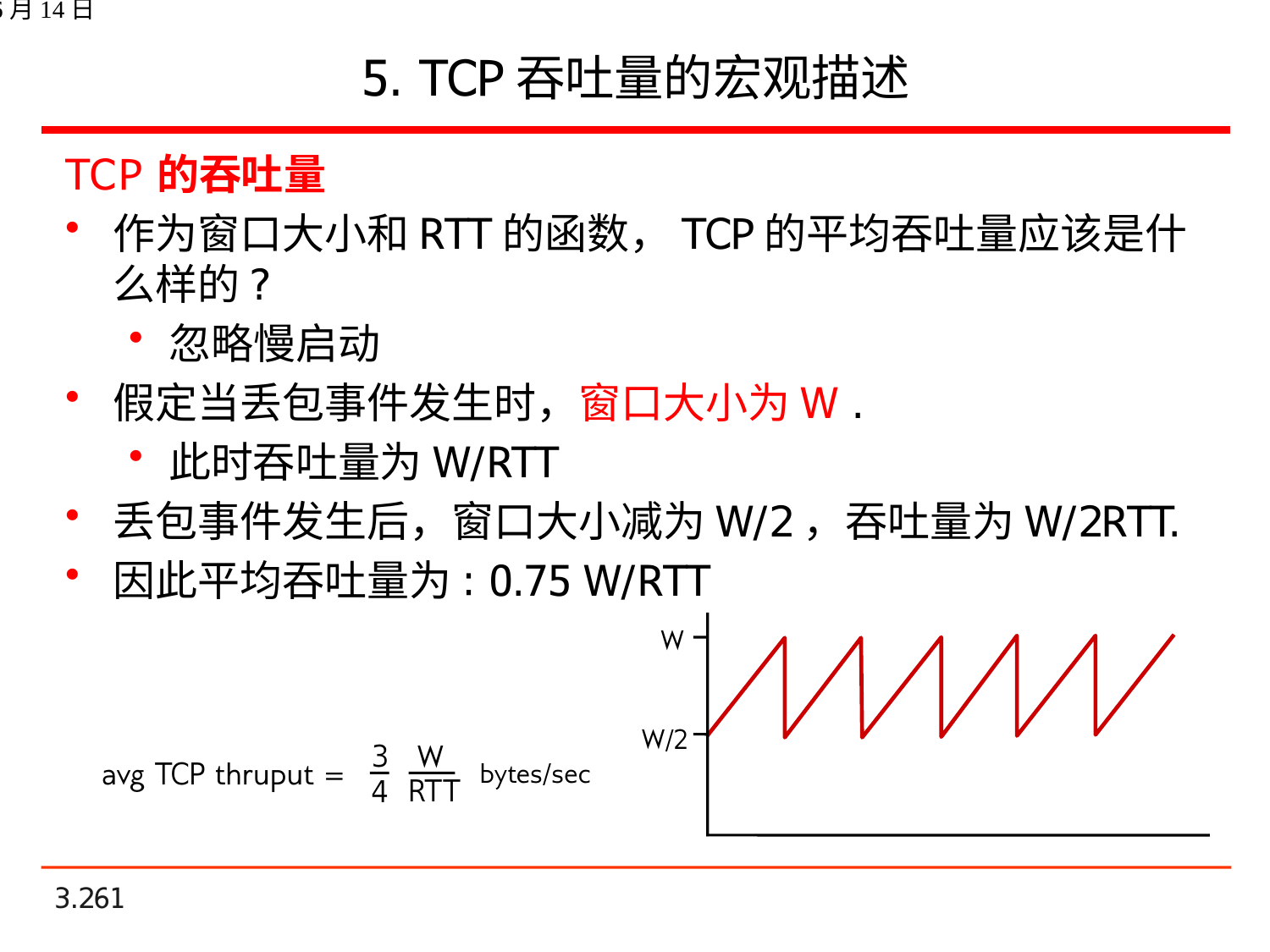

# 5. TCP吞吐量的宏观描述
TCP的吞吐量
作为窗口大小和RTT的函数，TCP的平均吞吐量应该是什么样的?
忽略慢启动
假定当丢包事件发生时，窗口大小为W .
此时吞吐量为W/RTT
丢包事件发生后，窗口大小减为W/2，吞吐量为W/2RTT.
因此平均吞吐量为: 0.75 W/RTT

W

W/2

3
W
bytes/sec
RTT
4

avg TCP thruput =
2021年6月14日